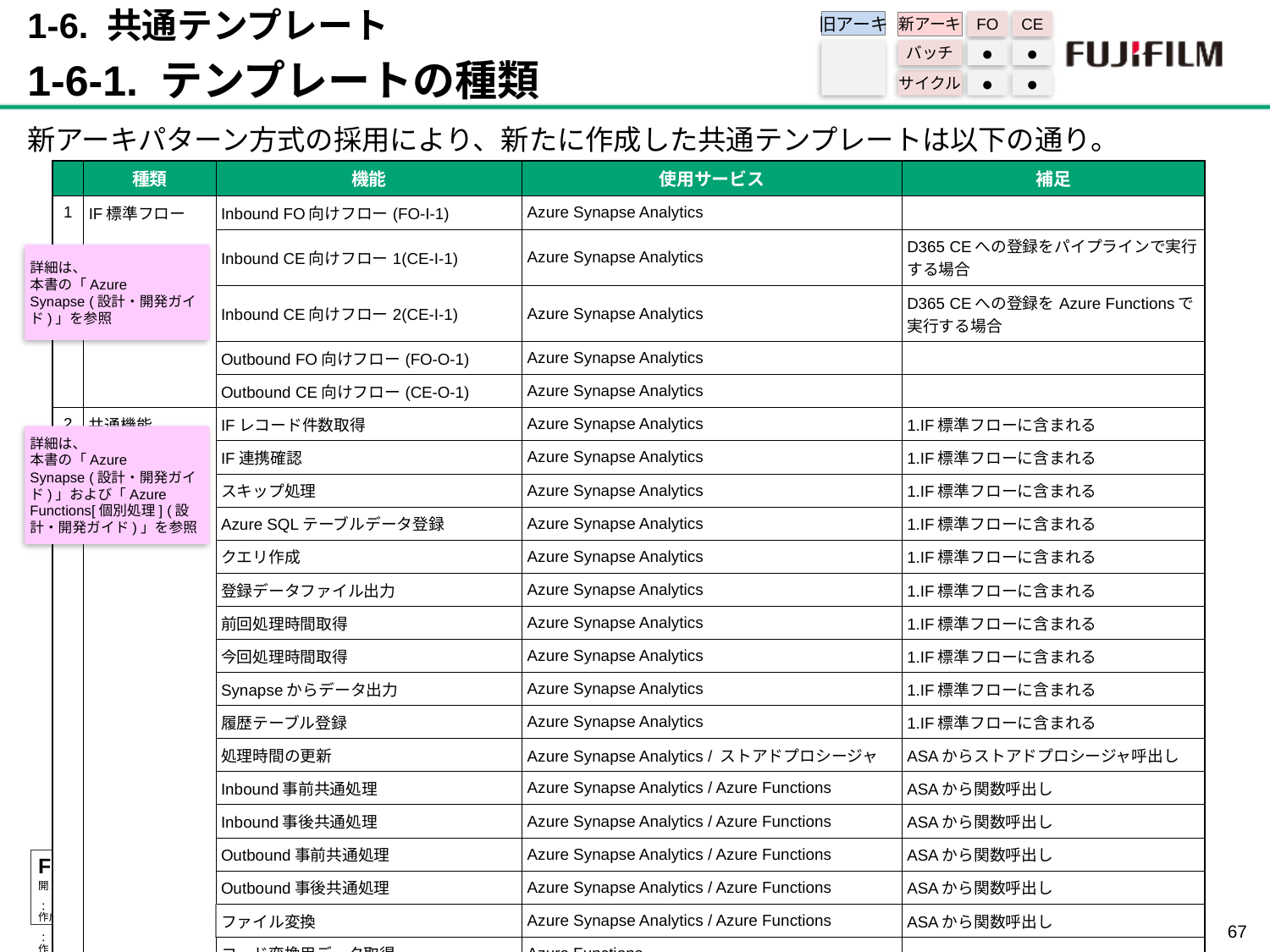

1-6. 共通テンプレート
1-6-1. テンプレートの種類
旧アーキ
FO
CE
新アーキ
バッチ
●
●
サイクル
●
●

新アーキパターン方式の採用により、新たに作成した共通テンプレートは以下の通り。
|  | 種類 | 機能 | 使用サービス | 補足 |
| --- | --- | --- | --- | --- |
| 1 | IF標準フロー | Inbound FO向けフロー(FO-I-1) | Azure Synapse Analytics |  |
|  |  | Inbound CE向けフロー1(CE-I-1) | Azure Synapse Analytics | D365 CEへの登録をパイプラインで実行する場合 |
|  |  | Inbound CE向けフロー2(CE-I-1) | Azure Synapse Analytics | D365 CEへの登録をAzure Functionsで実行する場合 |
|  |  | Outbound FO向けフロー(FO-O-1) | Azure Synapse Analytics |  |
|  |  | Outbound CE向けフロー(CE-O-1) | Azure Synapse Analytics |  |
| 2 | 共通機能 | IFレコード件数取得 | Azure Synapse Analytics | 1.IF標準フローに含まれる |
|  |  | IF連携確認 | Azure Synapse Analytics | 1.IF標準フローに含まれる |
|  |  | スキップ処理 | Azure Synapse Analytics | 1.IF標準フローに含まれる |
|  |  | Azure SQLテーブルデータ登録 | Azure Synapse Analytics | 1.IF標準フローに含まれる |
|  |  | クエリ作成 | Azure Synapse Analytics | 1.IF標準フローに含まれる |
|  |  | 登録データファイル出力 | Azure Synapse Analytics | 1.IF標準フローに含まれる |
|  |  | 前回処理時間取得 | Azure Synapse Analytics | 1.IF標準フローに含まれる |
|  |  | 今回処理時間取得 | Azure Synapse Analytics | 1.IF標準フローに含まれる |
|  |  | Synapseからデータ出力 | Azure Synapse Analytics | 1.IF標準フローに含まれる |
|  |  | 履歴テーブル登録 | Azure Synapse Analytics | 1.IF標準フローに含まれる |
|  |  | 処理時間の更新 | Azure Synapse Analytics / ストアドプロシージャ | ASAからストアドプロシージャ呼出し |
|  |  | Inbound事前共通処理 | Azure Synapse Analytics / Azure Functions | ASAから関数呼出し |
|  |  | Inbound事後共通処理 | Azure Synapse Analytics / Azure Functions | ASAから関数呼出し |
|  |  | Outbound事前共通処理 | Azure Synapse Analytics / Azure Functions | ASAから関数呼出し |
|  |  | Outbound事後共通処理 | Azure Synapse Analytics / Azure Functions | ASAから関数呼出し |
|  |  | ファイル変換 | Azure Synapse Analytics / Azure Functions | ASAから関数呼出し |
|  |  | コード変換用データ取得 | Azure Functions |  |
|  |  | データ登録 | Azure Synapse Analytics / Azure Functions | ASAから関数呼出し |
|  |  | 物理削除データ取得処理 | Azure Synapse Analytics / Azure Functions | ASAから関数呼出し |

詳細は、
本書の「Azure Synapse (設計・開発ガイド)」を参照
詳細は、
本書の「Azure Synapse (設計・開発ガイド)」および「Azure Functions[個別処理] (設計・開発ガイド)」を参照
67